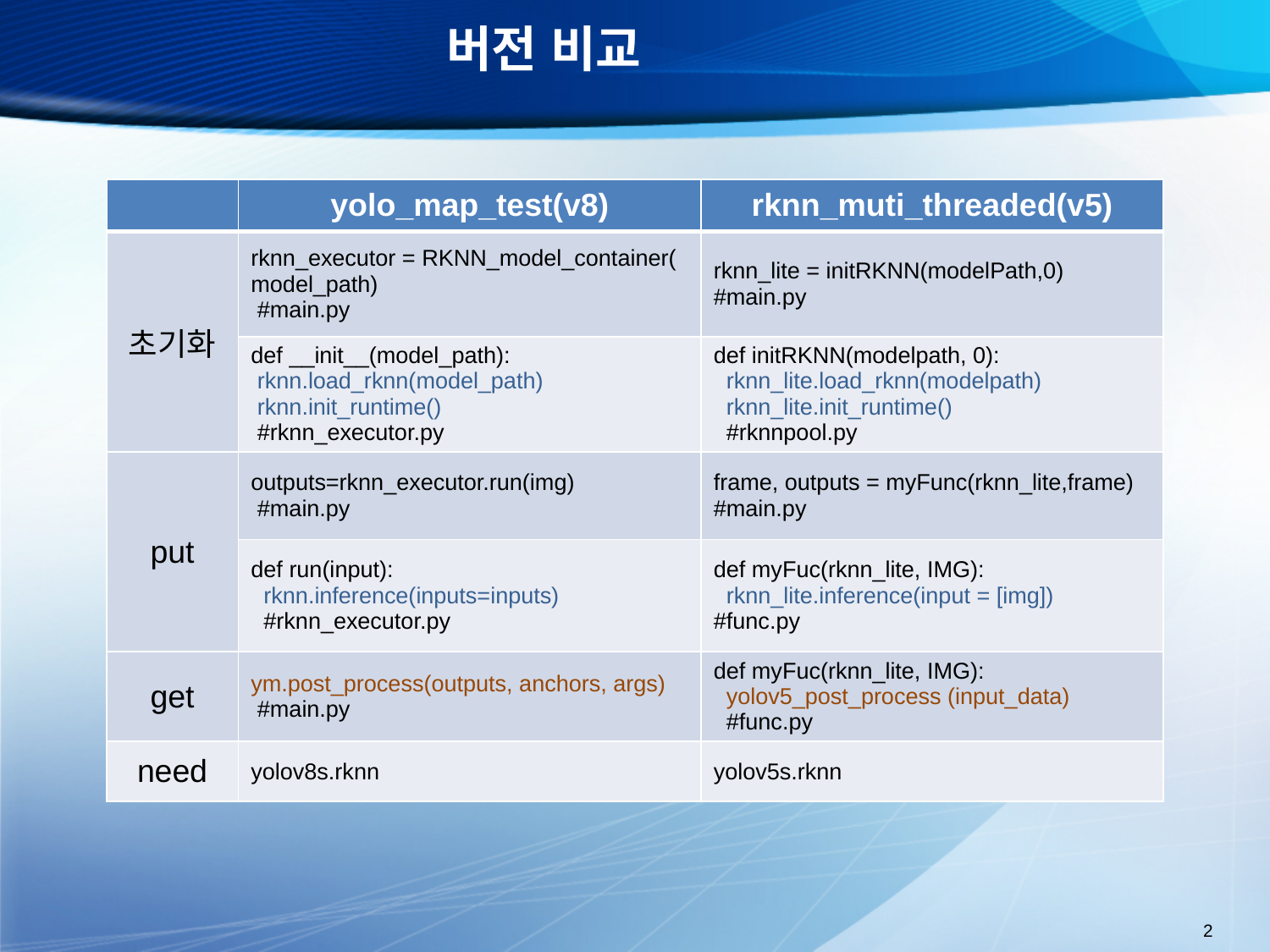

# 버전 비교
|  | yolo\_map\_test(v8) | rknn\_muti\_threaded(v5) |
| --- | --- | --- |
| 초기화 | rknn\_executor = RKNN\_model\_container( model\_path) #main.py | rknn\_lite = initRKNN(modelPath,0) #main.py |
|  | def \_\_init\_\_(model\_path): rknn.load\_rknn(model\_path) rknn.init\_runtime() #rknn\_executor.py | def initRKNN(modelpath, 0): rknn\_lite.load\_rknn(modelpath) rknn\_lite.init\_runtime() #rknnpool.py |
| put | outputs=rknn\_executor.run(img) #main.py | frame, outputs = myFunc(rknn\_lite,frame) #main.py |
|  | def run(input): rknn.inference(inputs=inputs) #rknn\_executor.py | def myFuc(rknn\_lite, IMG): rknn\_lite.inference(input = [img]) #func.py |
| get | ym.post\_process(outputs, anchors, args) #main.py | def myFuc(rknn\_lite, IMG): yolov5\_post\_process (input\_data) #func.py |
| need | yolov8s.rknn | yolov5s.rknn |